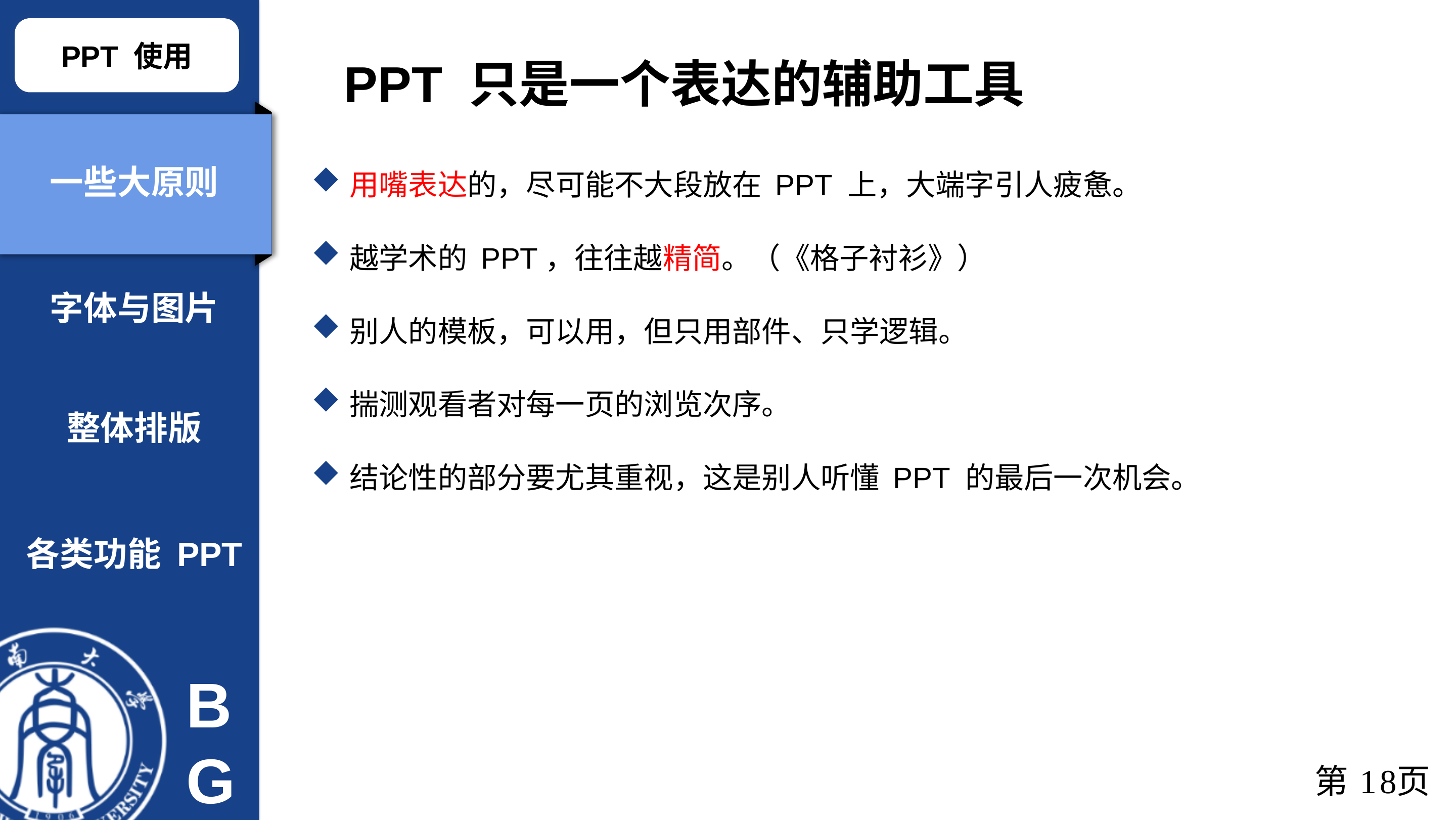

PPT 使用
PPT 只是一个表达的辅助工具
一些大原则
用嘴表达的，尽可能不大段放在 PPT 上，大端字引人疲惫。
越学术的 PPT，往往越精简。（《格子衬衫》）
别人的模板，可以用，但只用部件、只学逻辑。
揣测观看者对每一页的浏览次序。
结论性的部分要尤其重视，这是别人听懂 PPT 的最后一次机会。

字体与图片
整体排版
各类功能 PPT

第18页